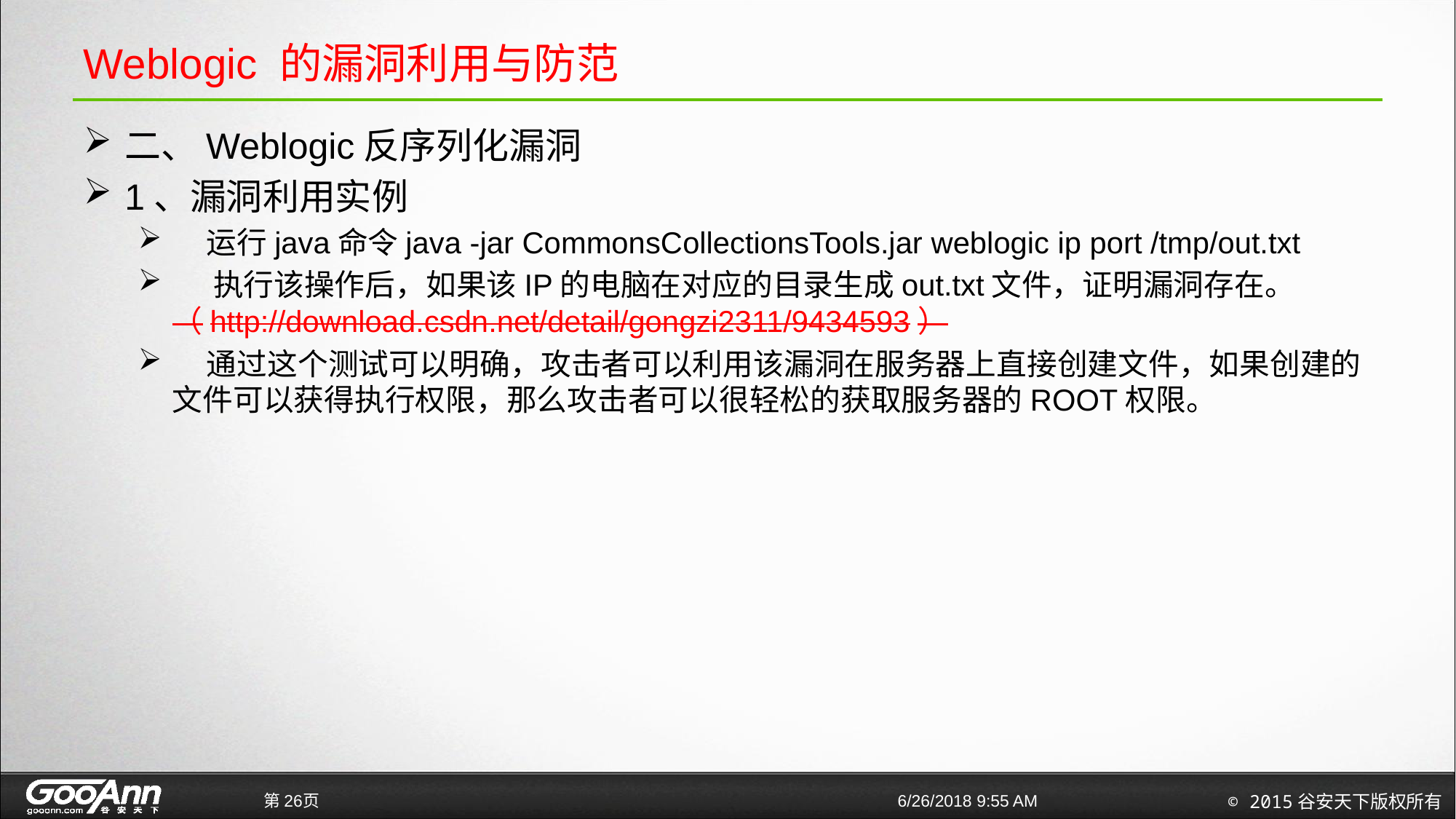

# Weblogic 的漏洞利用与防范
二、Weblogic反序列化漏洞
1、漏洞利用实例
    运行java命令java -jar CommonsCollectionsTools.jar weblogic ip port /tmp/out.txt
     执行该操作后，如果该IP的电脑在对应的目录生成out.txt文件，证明漏洞存在。（http://download.csdn.net/detail/gongzi2311/9434593）
    通过这个测试可以明确，攻击者可以利用该漏洞在服务器上直接创建文件，如果创建的文件可以获得执行权限，那么攻击者可以很轻松的获取服务器的ROOT权限。